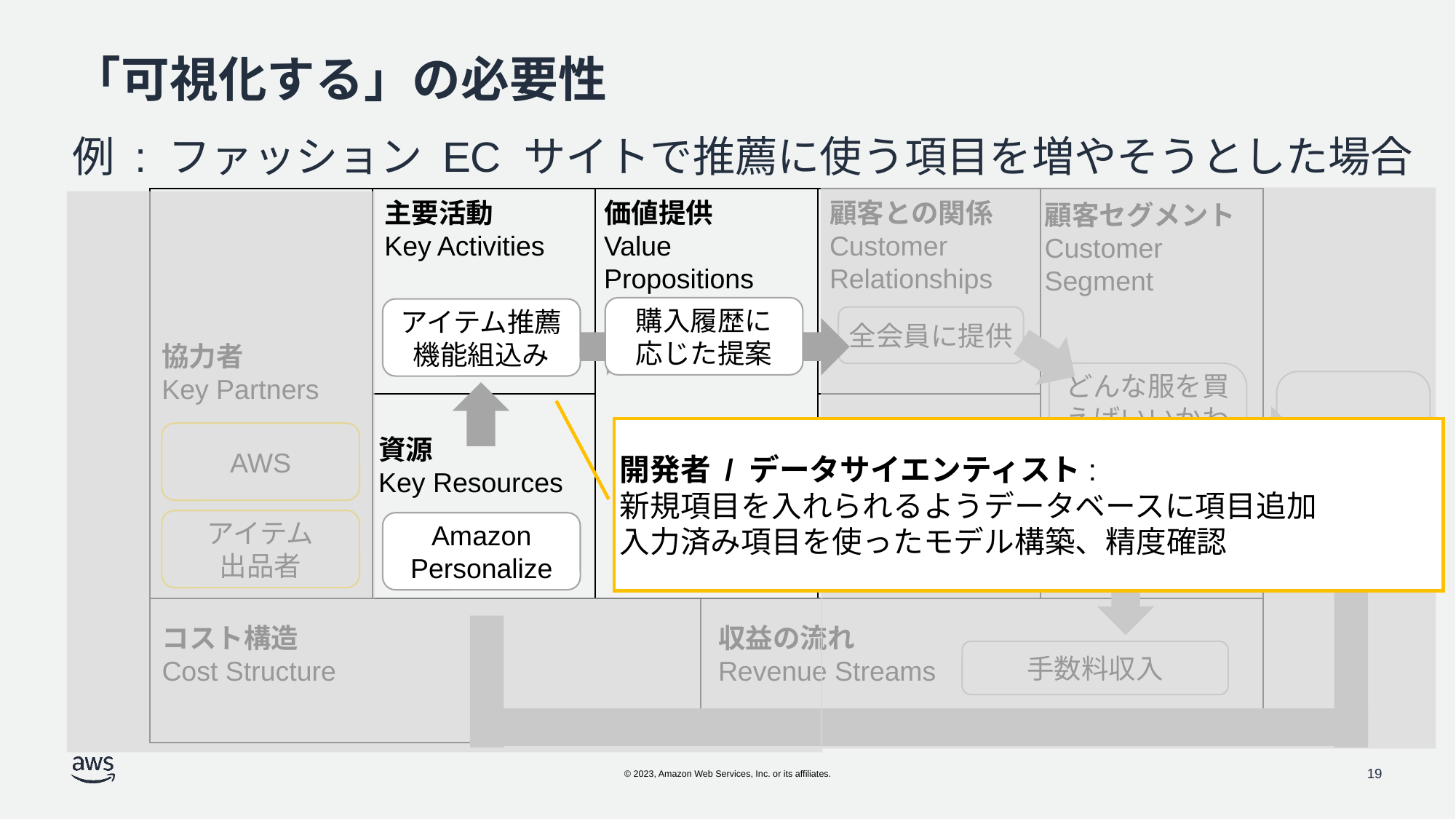

# 「可視化する」の必要性
例 : ファッション EC サイトで推薦に使う項目を増やそうとした場合

主要活動
Key Activities
価値提供
Value
Propositions
顧客との関係
Customer
Relationships
顧客セグメント
Customer
Segment
協力者
Key Partners

販路
Channels

資源
Key Resources

コスト構造
Cost Structure
収益の流れ
Revenue Streams

購入履歴に
応じた提案
アイテム推薦
機能組込み
全会員に提供

どんな服を買えばいいかわからない
顧客
購入数増

開発者 / データサイエンティスト:
新規項目を入れられるようデータベースに項目追加
入力済み項目を使ったモデル構築、精度確認
AWS
サービス
サイト
アイテム
出品者
Amazon
Personalize

手数料収入

19